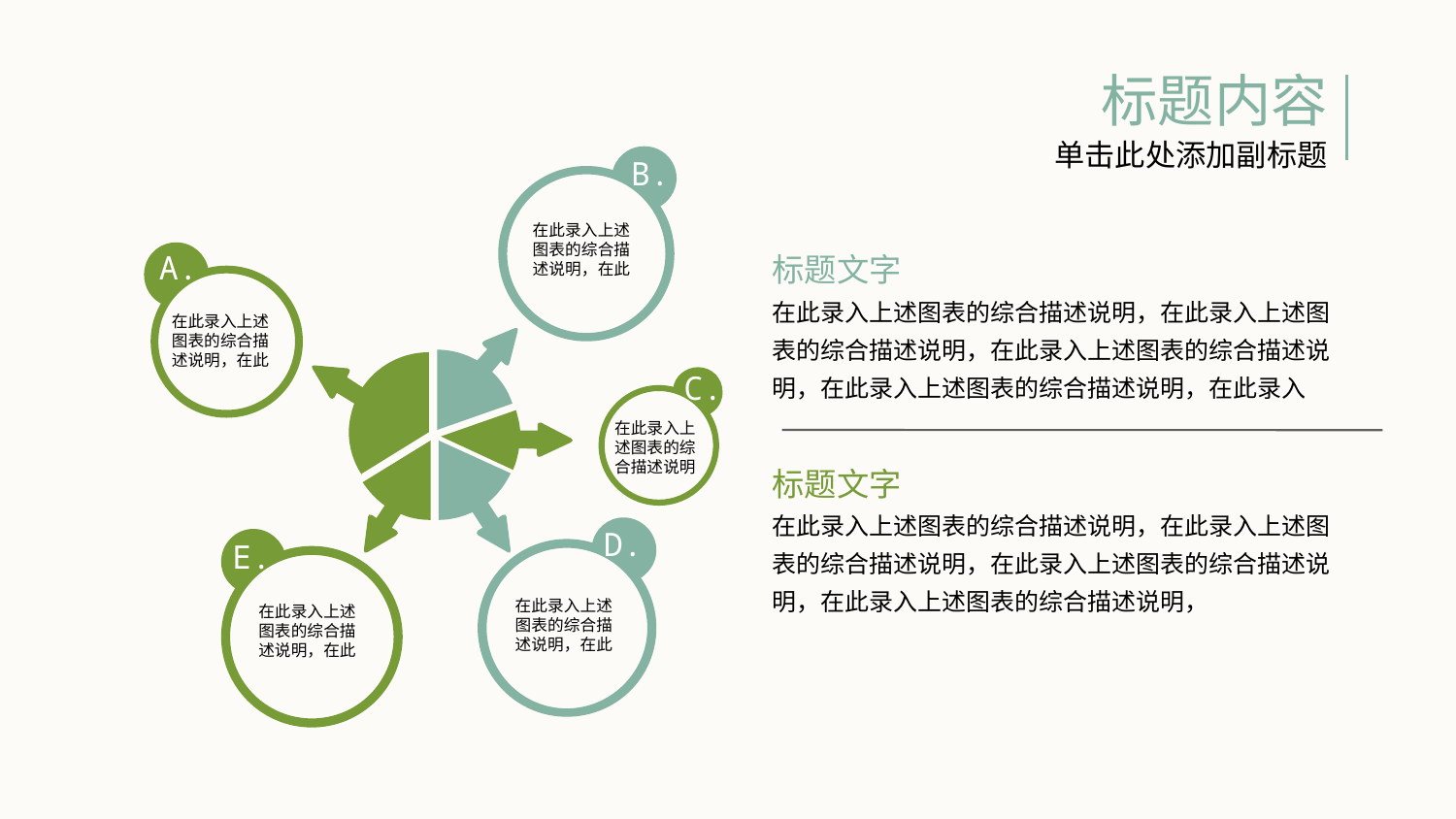

标题内容
单击此处添加副标题

B.

在此录入上述图表的综合描述说明，在此
标题文字
在此录入上述图表的综合描述说明，在此录入上述图表的综合描述说明，在此录入上述图表的综合描述说明，在此录入上述图表的综合描述说明，在此录入

标题文字
在此录入上述图表的综合描述说明，在此录入上述图表的综合描述说明，在此录入上述图表的综合描述说明，在此录入上述图表的综合描述说明，
A.

在此录入上述图表的综合描述说明，在此

C.

在此录入上述图表的综合描述说明

D.

在此录入上述图表的综合描述说明，在此

E.

在此录入上述图表的综合描述说明，在此